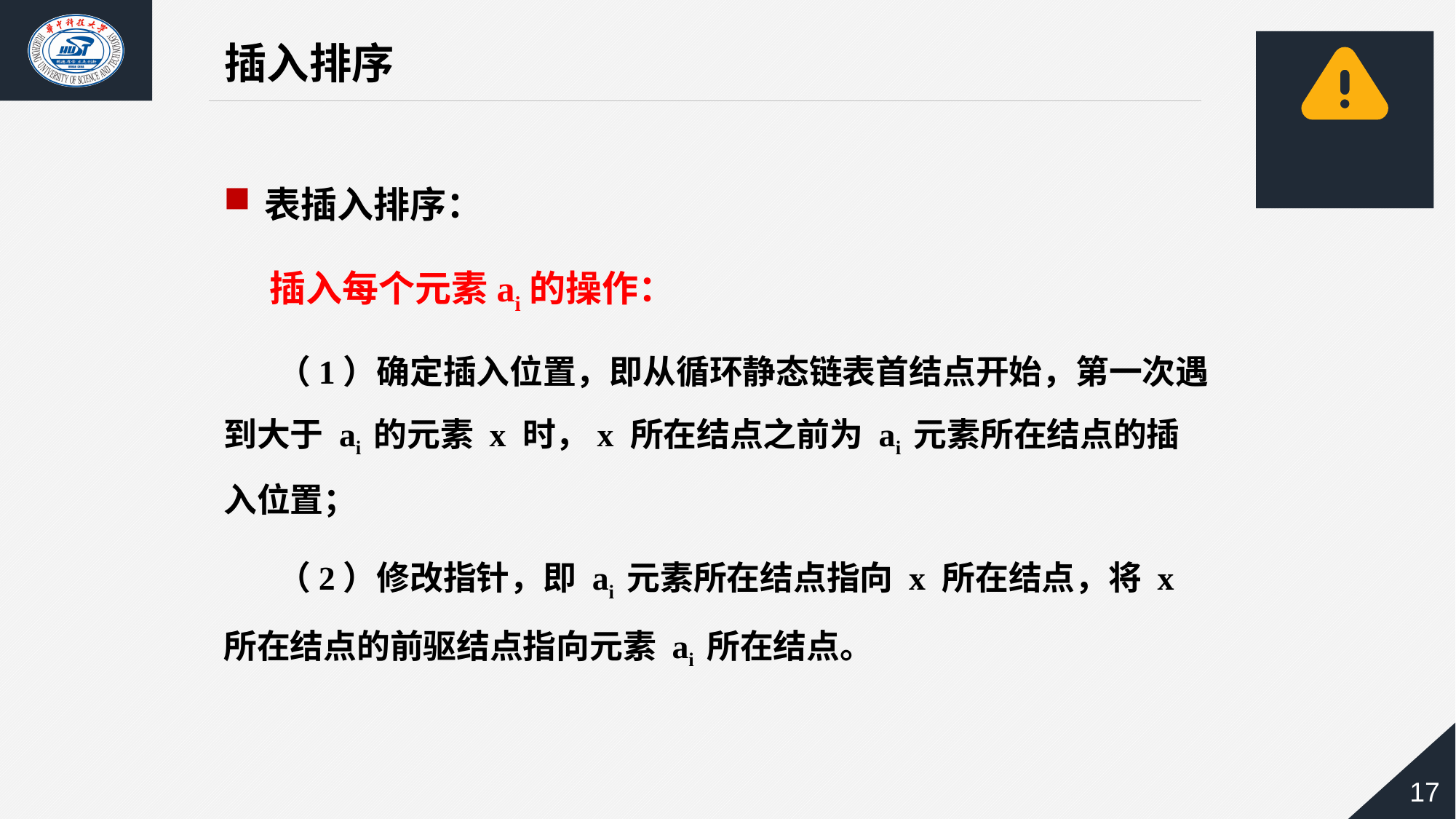

插入排序

表插入排序：
     插入每个元素ai的操作：
      （1）确定插入位置，即从循环静态链表首结点开始，第一次遇到大于 ai 的元素 x 时，x 所在结点之前为 ai 元素所在结点的插入位置；
      （2）修改指针，即 ai 元素所在结点指向 x 所在结点，将 x 所在结点的前驱结点指向元素 ai 所在结点。